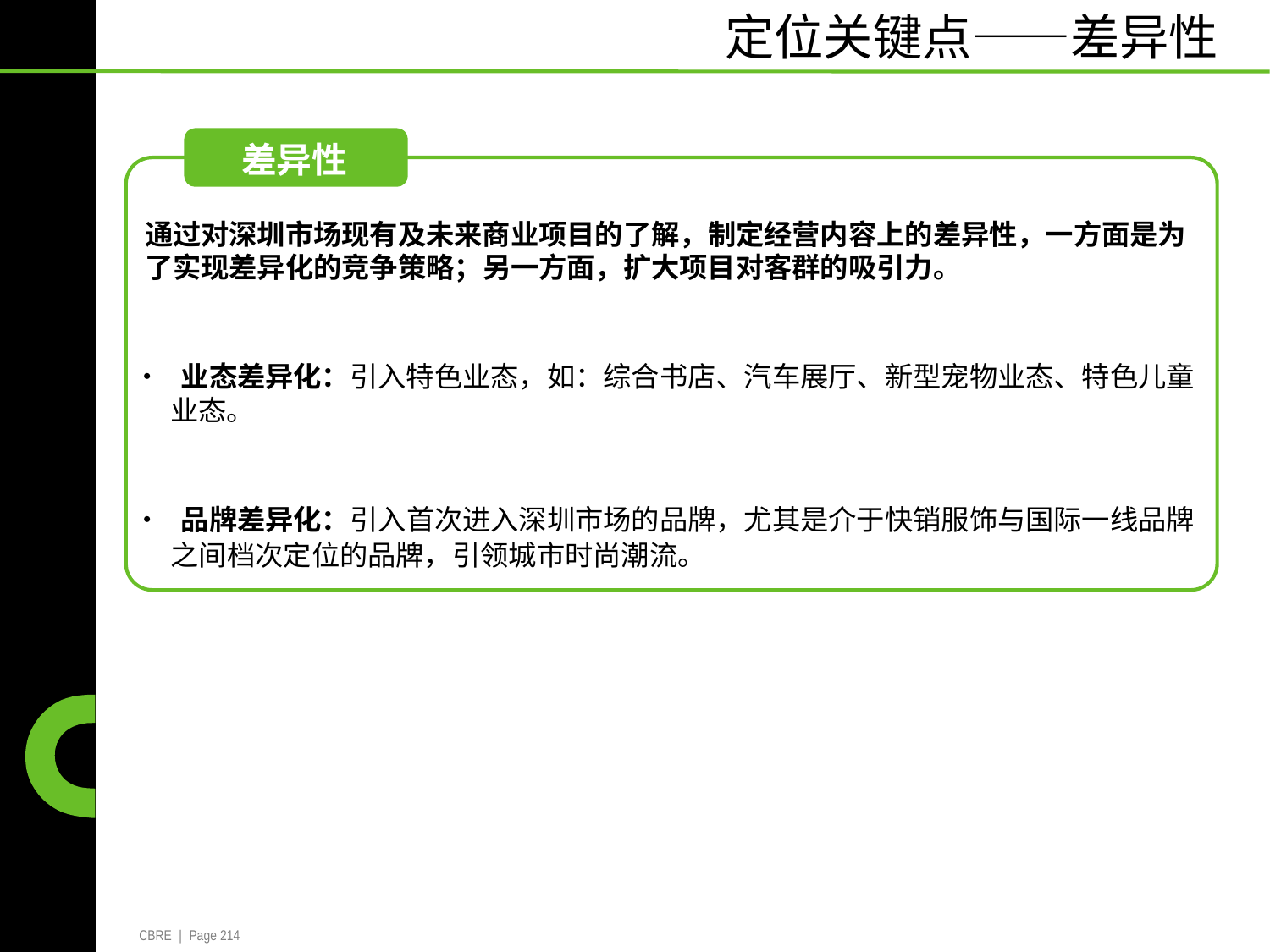

定位关键点——差异性

差异性

通过对深圳市场现有及未来商业项目的了解，制定经营内容上的差异性，一方面是为
了实现差异化的竞争策略；另一方面，扩大项目对客群的吸引力。
•  业态差异化：引入特色业态，如：综合书店、汽车展厅、新型宠物业态、特色儿童
业态。
•  品牌差异化：引入首次进入深圳市场的品牌，尤其是介于快销服饰与国际一线品牌
之间档次定位的品牌，引领城市时尚潮流。

CBRE  |  Page 214